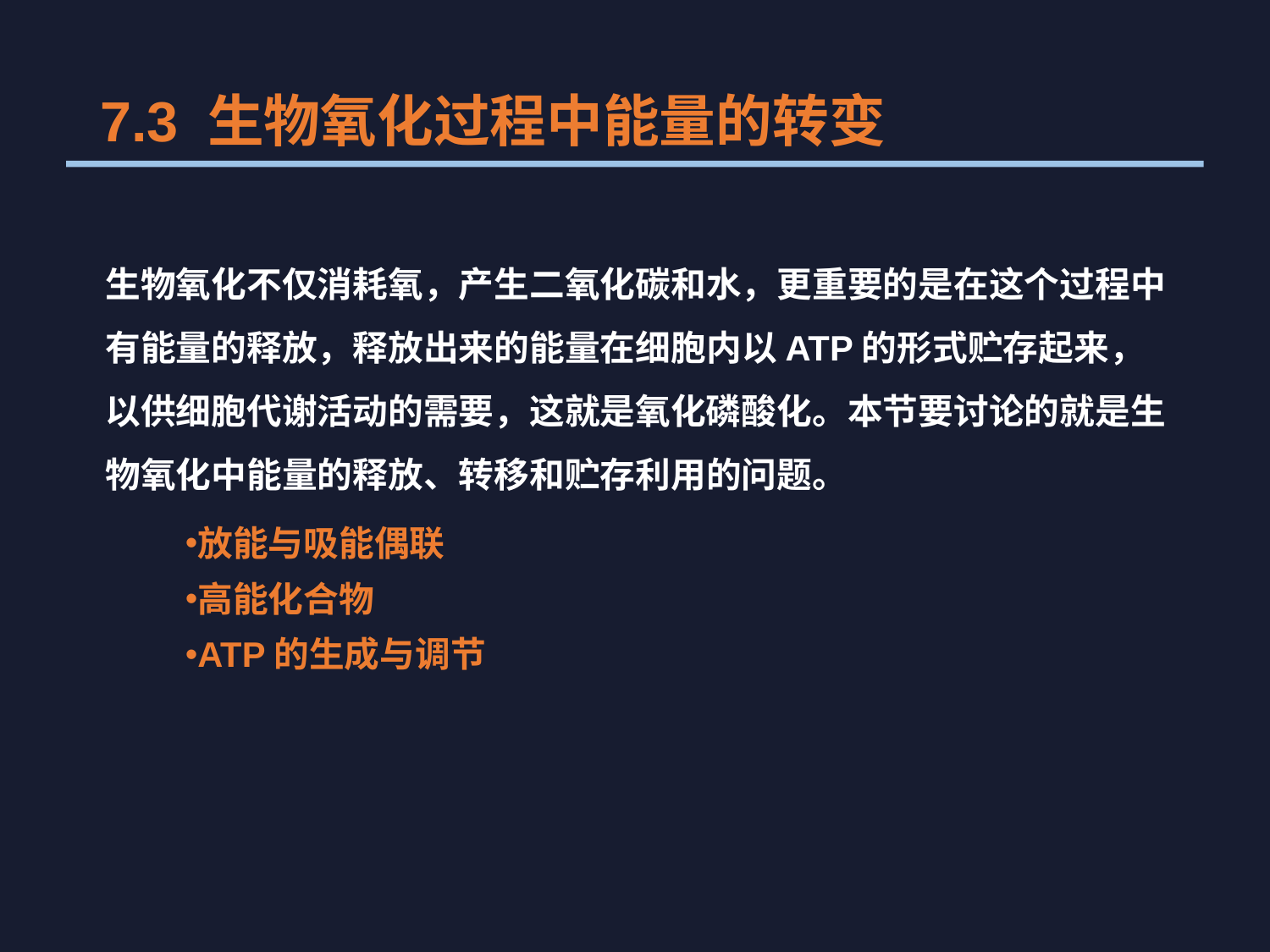

# 7.3 生物氧化过程中能量的转变
生物氧化不仅消耗氧，产生二氧化碳和水，更重要的是在这个过程中有能量的释放，释放出来的能量在细胞内以ATP的形式贮存起来，以供细胞代谢活动的需要，这就是氧化磷酸化。本节要讨论的就是生物氧化中能量的释放、转移和贮存利用的问题。
放能与吸能偶联
高能化合物
ATP的生成与调节